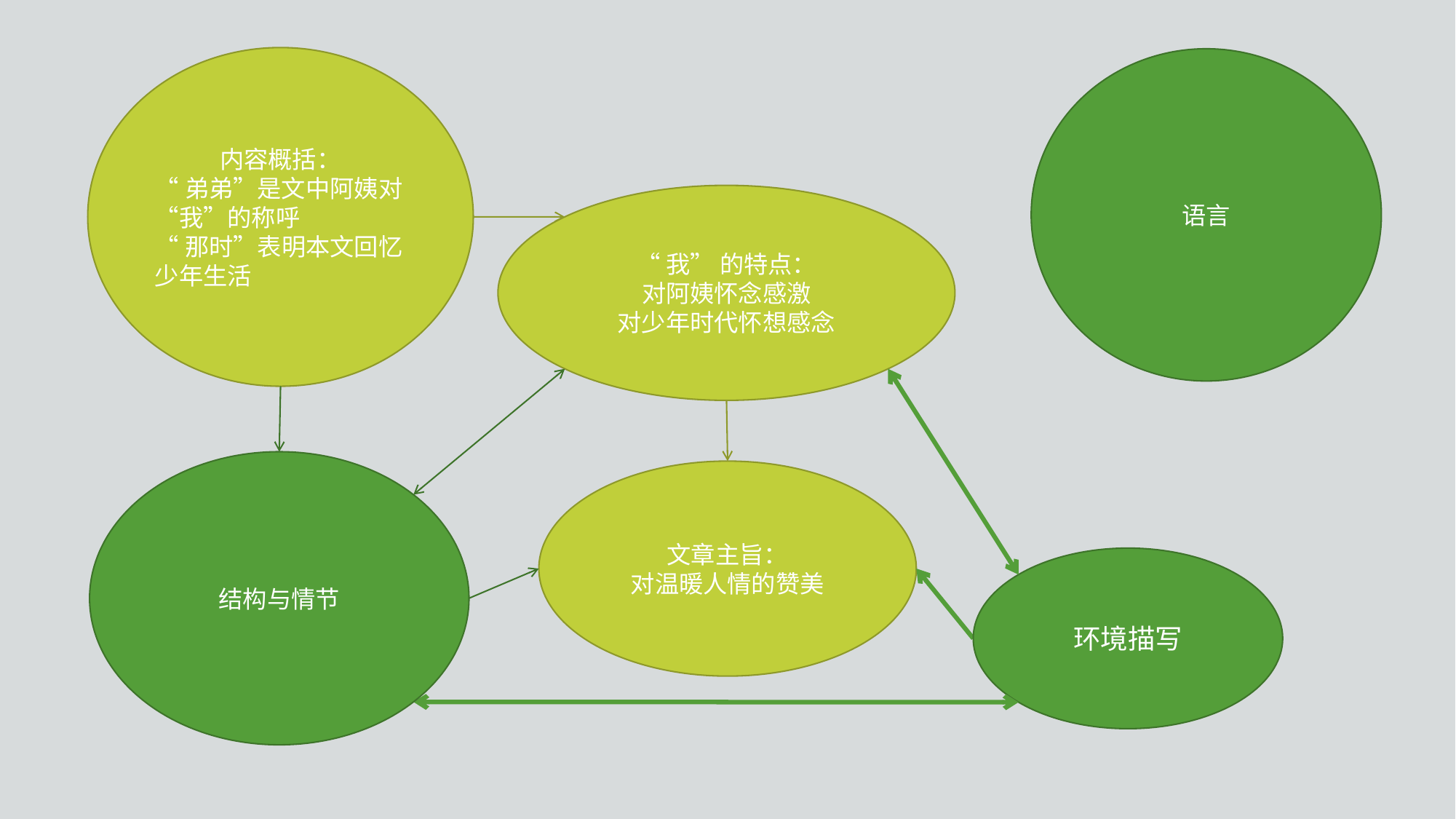

内容概括：
“弟弟”是文中阿姨对“我”的称呼
“那时”表明本文回忆少年生活
语言
“我” 的特点：
对阿姨怀念感激
对少年时代怀想感念
结构与情节
文章主旨：
对温暖人情的赞美
环境描写